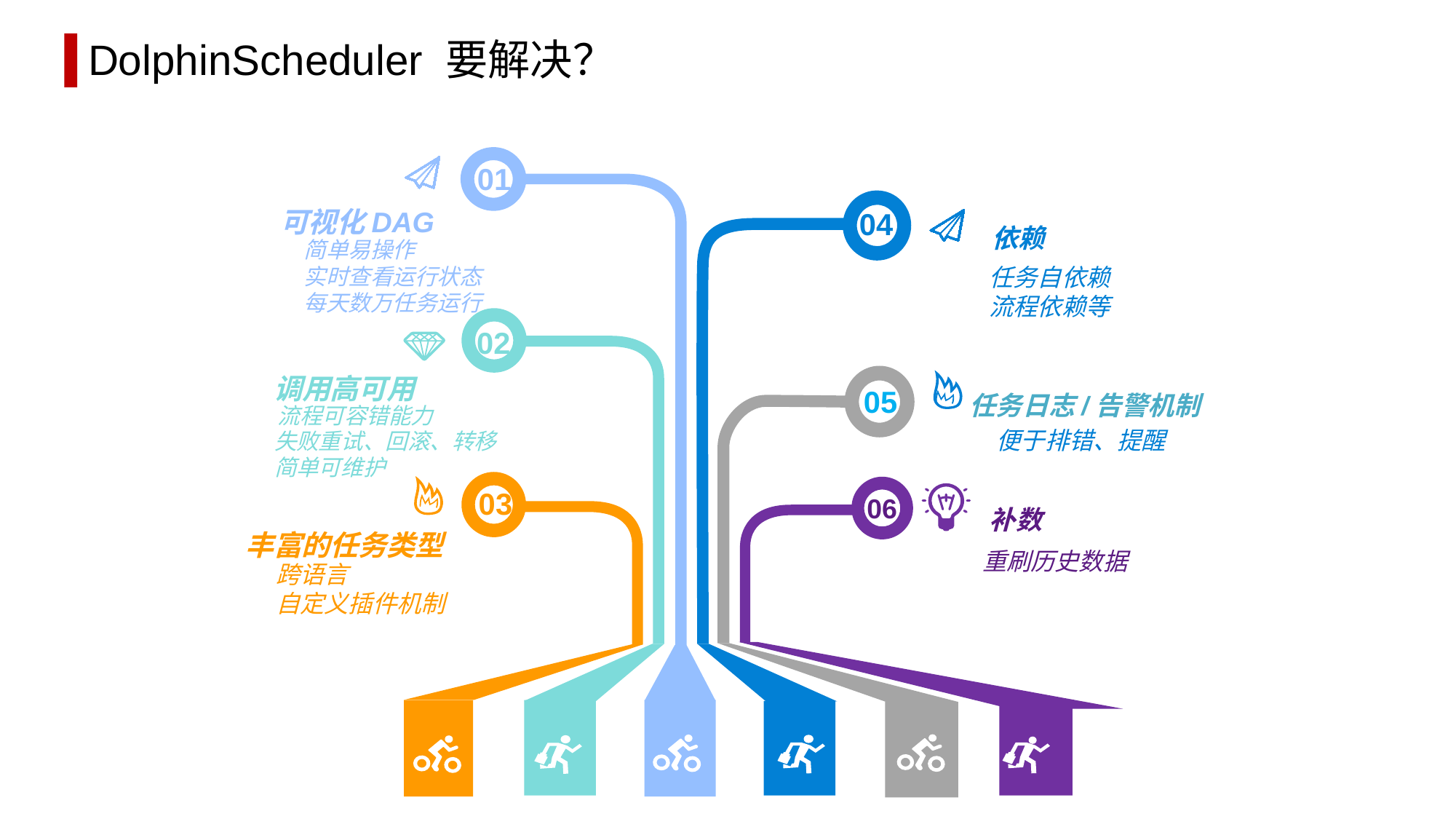

DolphinScheduler 要解决？

01

可视化DAG
04

依赖
02

调用高可用
05
任务日志/告警机制

流程可容错能力

03

简单易操作
实时查看运行状态
每天数万任务运行
任务自依赖
流程依赖等
便于排错、提醒
失败重试、回滚、转移
简单可维护

06
补数
丰富的任务类型
重刷历史数据
跨语言
自定义插件机制